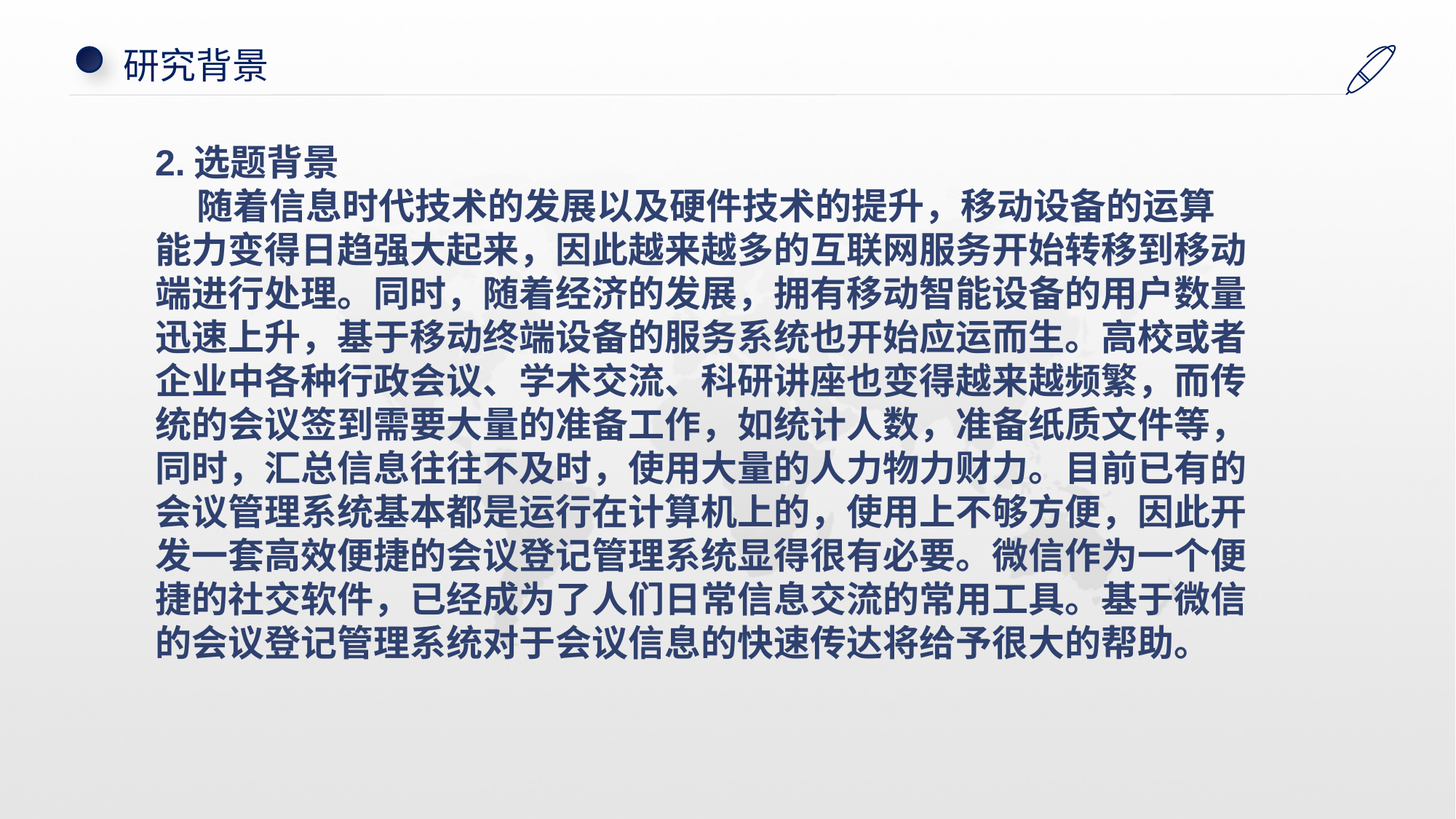

研究背景

2.选题背景
    随着信息时代技术的发展以及硬件技术的提升，移动设备的运算能力变得日趋强大起来，因此越来越多的互联网服务开始转移到移动端进行处理。同时，随着经济的发展，拥有移动智能设备的用户数量迅速上升，基于移动终端设备的服务系统也开始应运而生。高校或者企业中各种行政会议、学术交流、科研讲座也变得越来越频繁，而传统的会议签到需要大量的准备工作，如统计人数，准备纸质文件等，同时，汇总信息往往不及时，使用大量的人力物力财力。目前已有的会议管理系统基本都是运行在计算机上的，使用上不够方便，因此开发一套高效便捷的会议登记管理系统显得很有必要。微信作为一个便捷的社交软件，已经成为了人们日常信息交流的常用工具。基于微信的会议登记管理系统对于会议信息的快速传达将给予很大的帮助。